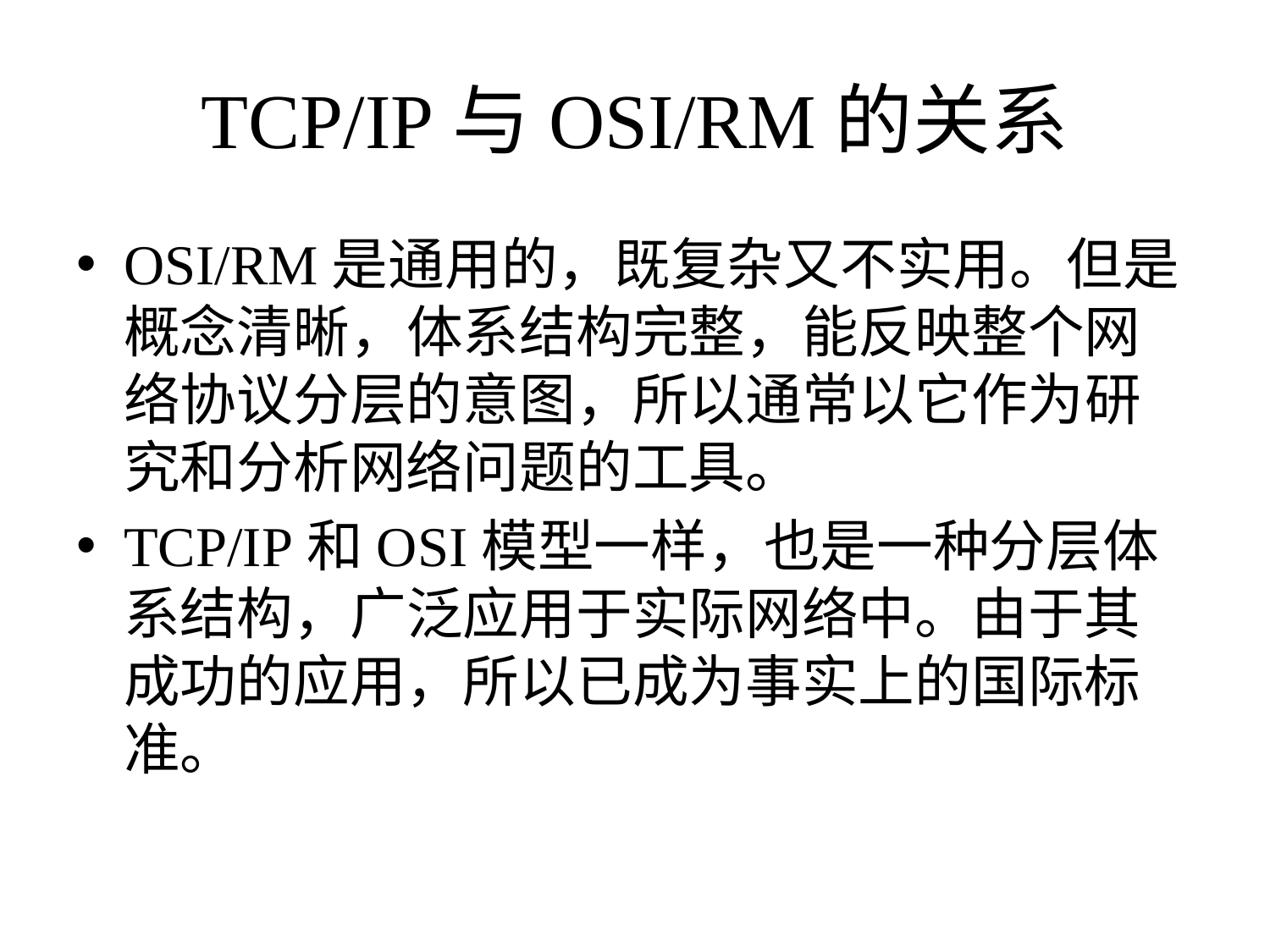

# TCP/IP与OSI/RM的关系
OSI/RM是通用的，既复杂又不实用。但是概念清晰，体系结构完整，能反映整个网络协议分层的意图，所以通常以它作为研究和分析网络问题的工具。
TCP/IP和OSI模型一样，也是一种分层体系结构，广泛应用于实际网络中。由于其成功的应用，所以已成为事实上的国际标准。